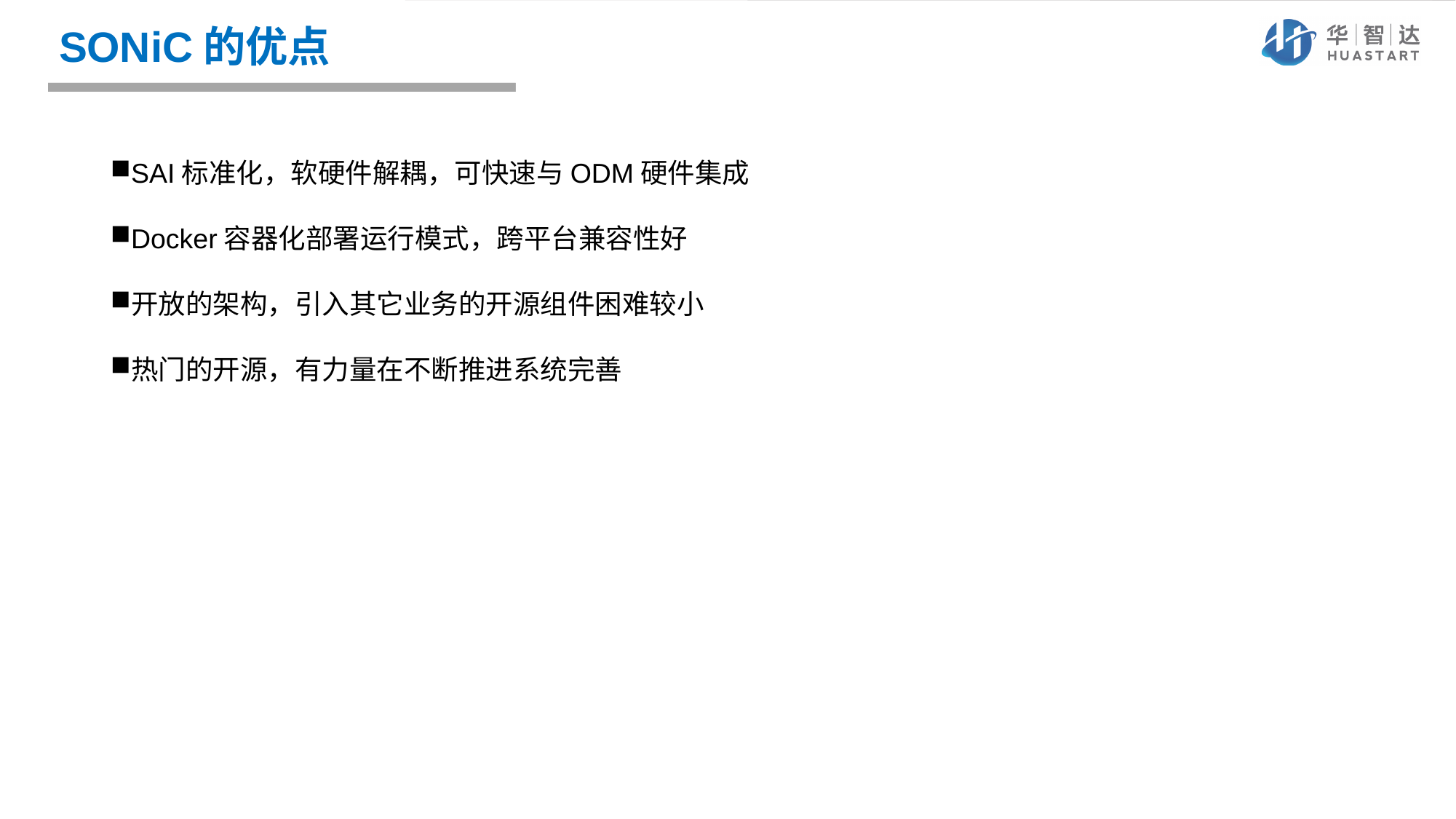

# SONiC的优点
SAI标准化，软硬件解耦，可快速与ODM硬件集成

Docker容器化部署运行模式，跨平台兼容性好

开放的架构，引入其它业务的开源组件困难较小

热门的开源，有力量在不断推进系统完善